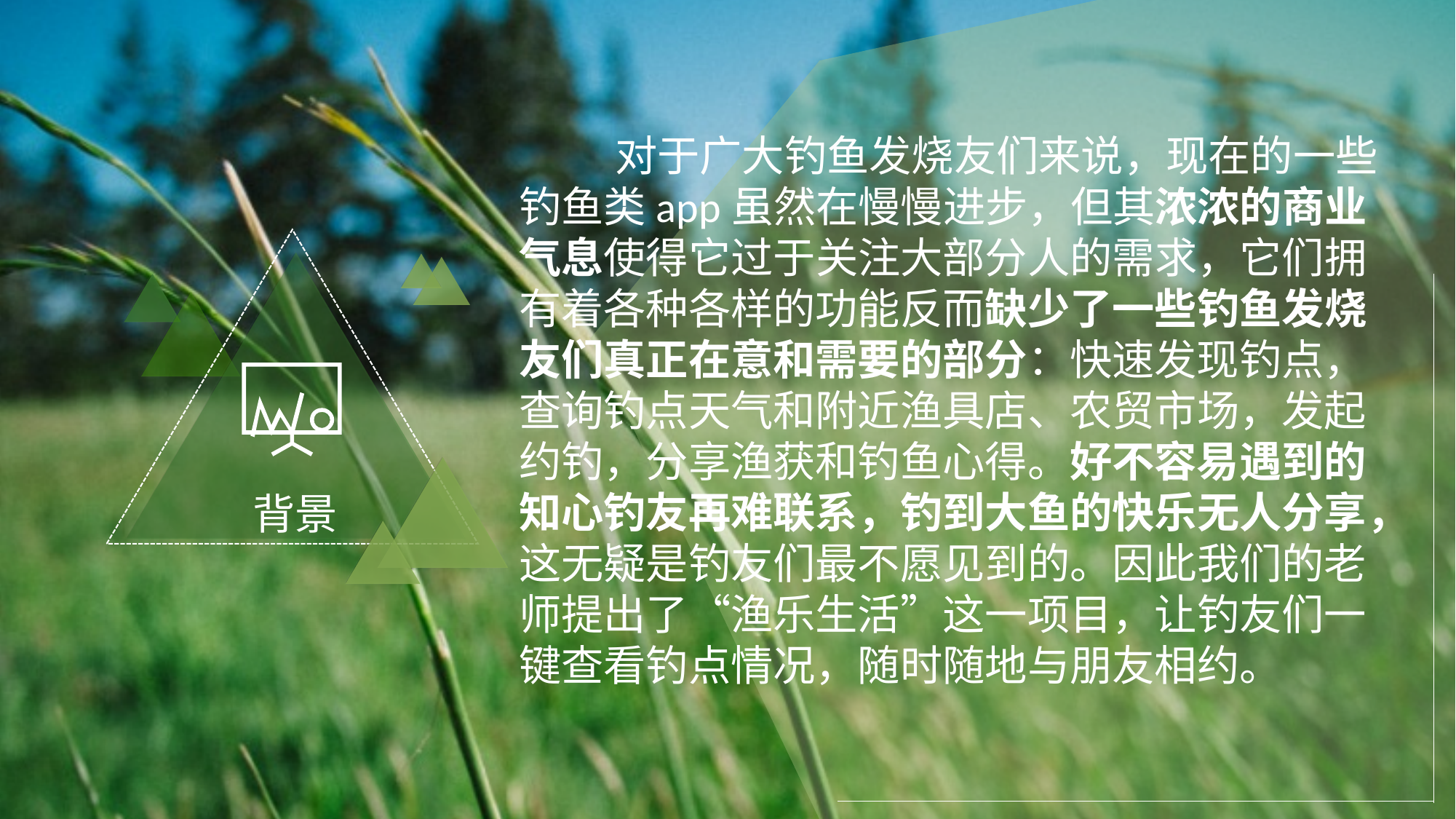

对于广大钓鱼发烧友们来说，现在的一些钓鱼类app虽然在慢慢进步，但其浓浓的商业气息使得它过于关注大部分人的需求，它们拥有着各种各样的功能反而缺少了一些钓鱼发烧友们真正在意和需要的部分：快速发现钓点，查询钓点天气和附近渔具店、农贸市场，发起约钓，分享渔获和钓鱼心得。好不容易遇到的知心钓友再难联系，钓到大鱼的快乐无人分享，这无疑是钓友们最不愿见到的。因此我们的老师提出了“渔乐生活”这一项目，让钓友们一键查看钓点情况，随时随地与朋友相约。

背景